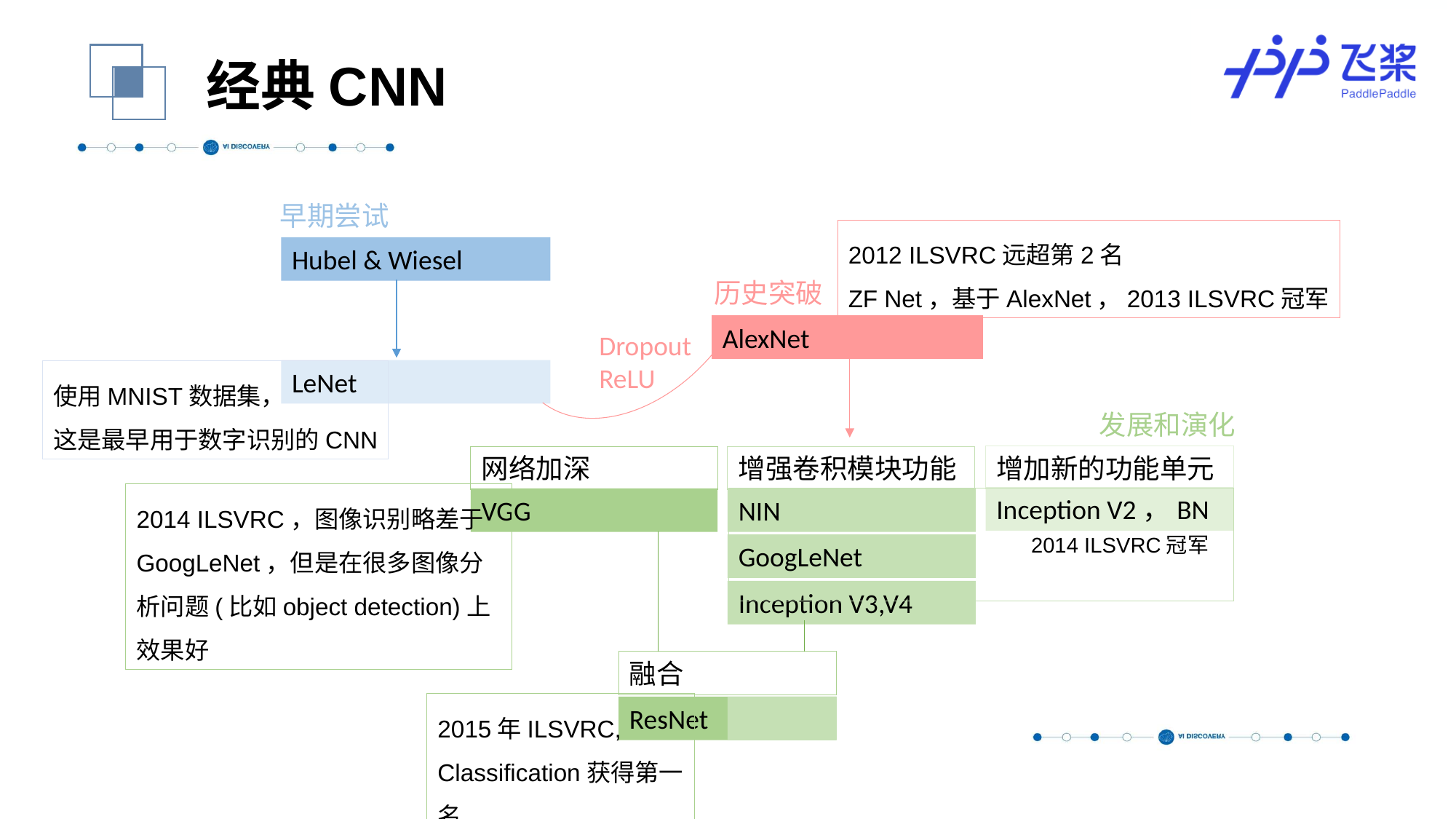

经典CNN

历史突破
AlexNet
Dropout
ReLU
早期尝试
Hubel & Wiesel
2012 ILSVRC远超第2名
ZF Net，基于AlexNet，2013 ILSVRC冠军
LeNet
使用MNIST数据集，
这是最早用于数字识别的CNN
发展和演化
增加新的功能单元
Inception V2，BN
网络加深
VGG
增强卷积模块功能
NIN
GoogLeNet
Inception V3,V4
融合
ResNet
et
2014 ILSVRC，图像识别略差于GoogLeNet，但是在很多图像分析问题(比如object detection)上效果好

2014 ILSVRC冠军

2015年ILSVRC,
Classification获得第一名